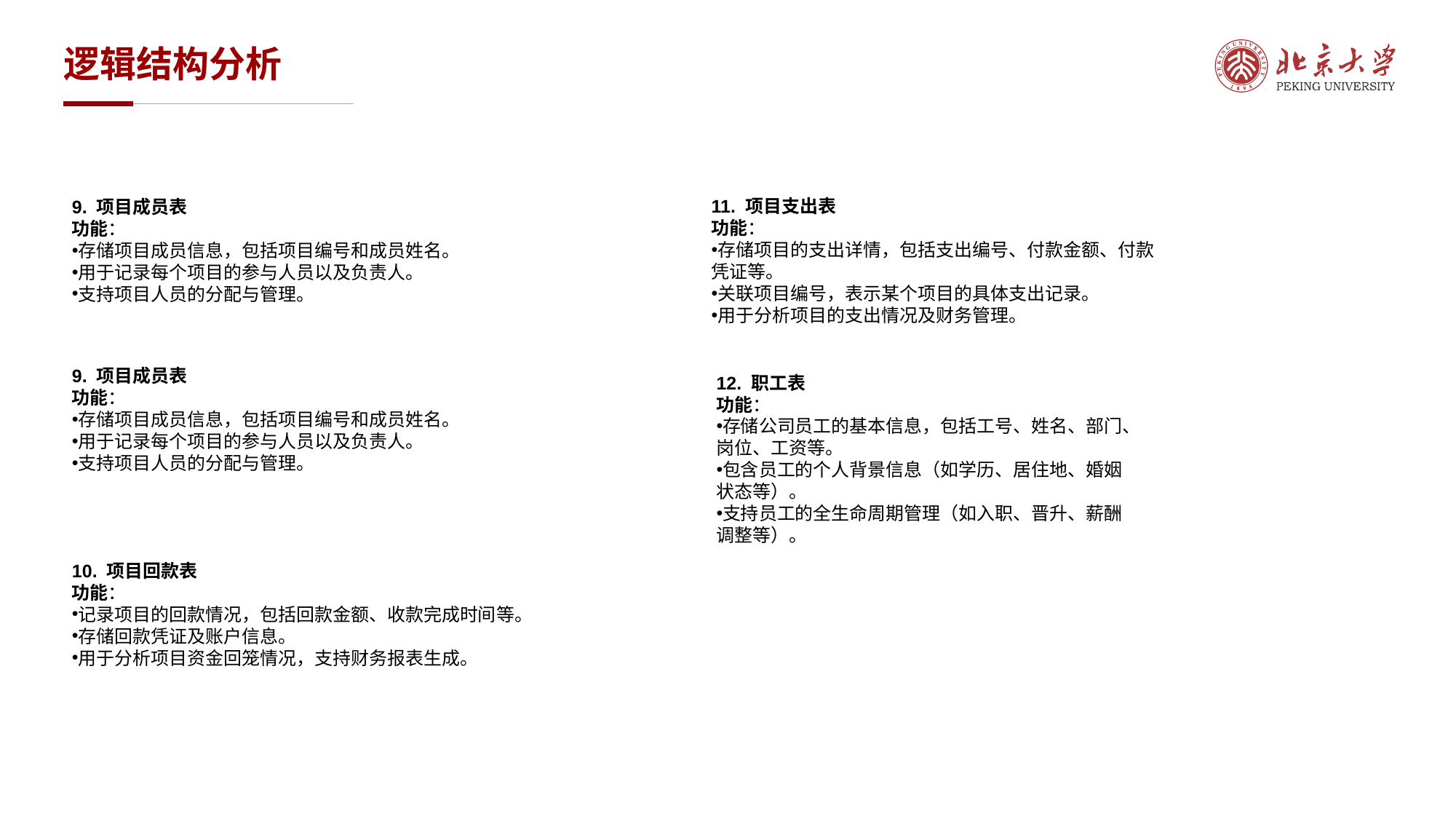

# 逻辑结构分析

11. 项目支出表
功能：
存储项目的支出详情，包括支出编号、付款金额、付款凭证等。
关联项目编号，表示某个项目的具体支出记录。
用于分析项目的支出情况及财务管理。

9. 项目成员表
功能：
存储项目成员信息，包括项目编号和成员姓名。
用于记录每个项目的参与人员以及负责人。
支持项目人员的分配与管理。

9. 项目成员表
功能：
存储项目成员信息，包括项目编号和成员姓名。
用于记录每个项目的参与人员以及负责人。
支持项目人员的分配与管理。

12. 职工表
功能：
存储公司员工的基本信息，包括工号、姓名、部门、岗位、工资等。
包含员工的个人背景信息（如学历、居住地、婚姻状态等）。
支持员工的全生命周期管理（如入职、晋升、薪酬调整等）。

10. 项目回款表
功能：
记录项目的回款情况，包括回款金额、收款完成时间等。
存储回款凭证及账户信息。
用于分析项目资金回笼情况，支持财务报表生成。